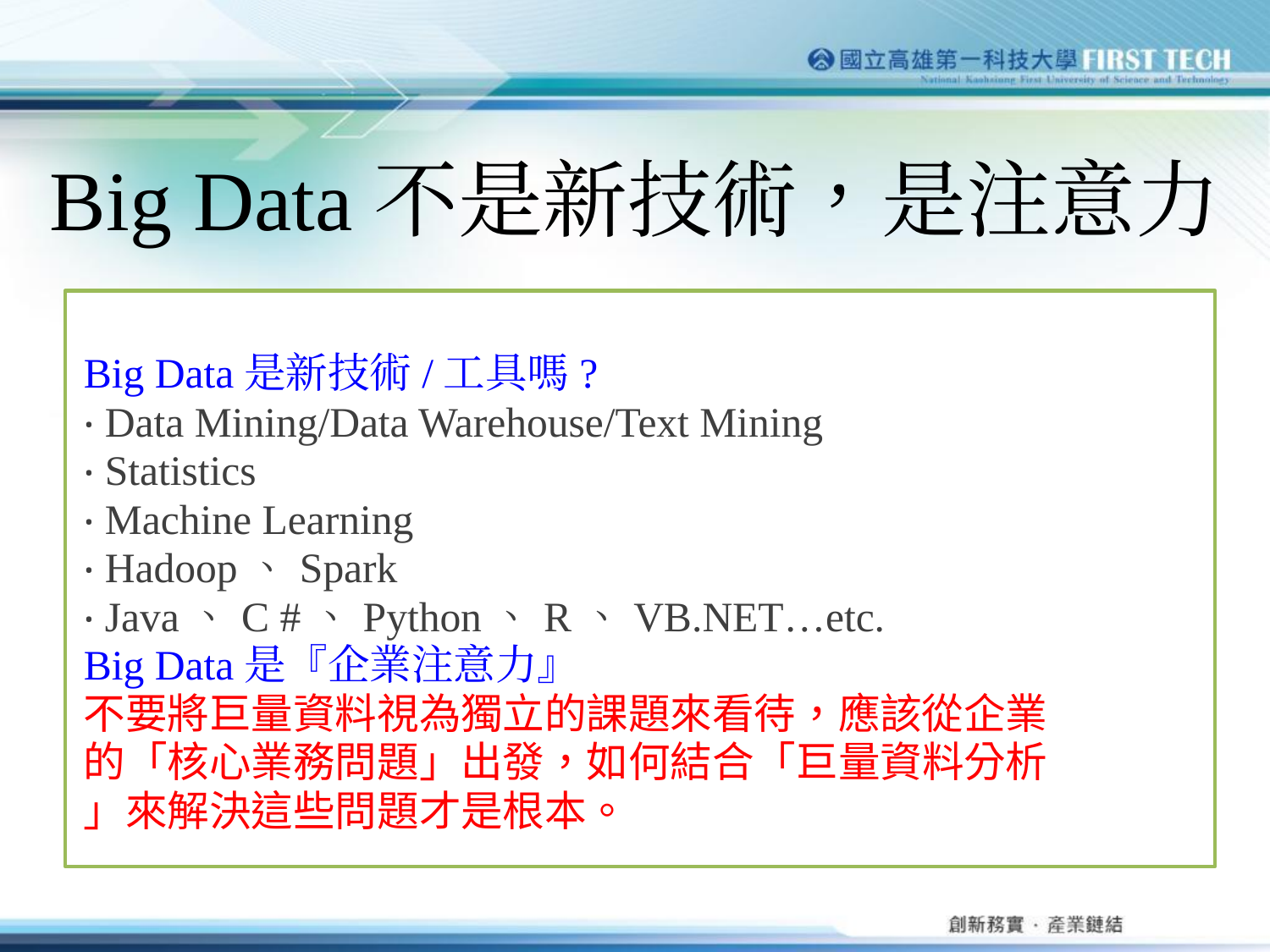

# Big Data不是新技術，是注意力

Big Data是新技術/工具嗎?
‧ Data Mining/Data Warehouse/Text Mining
‧ Statistics
‧ Machine Learning
‧ Hadoop、Spark
‧ Java、C #、Python、R、VB.NET…etc.
Big Data是『企業注意力』
不要將巨量資料視為獨立的課題來看待，應該從企業
的「核心業務問題」出發，如何結合「巨量資料分析
」來解決這些問題才是根本。